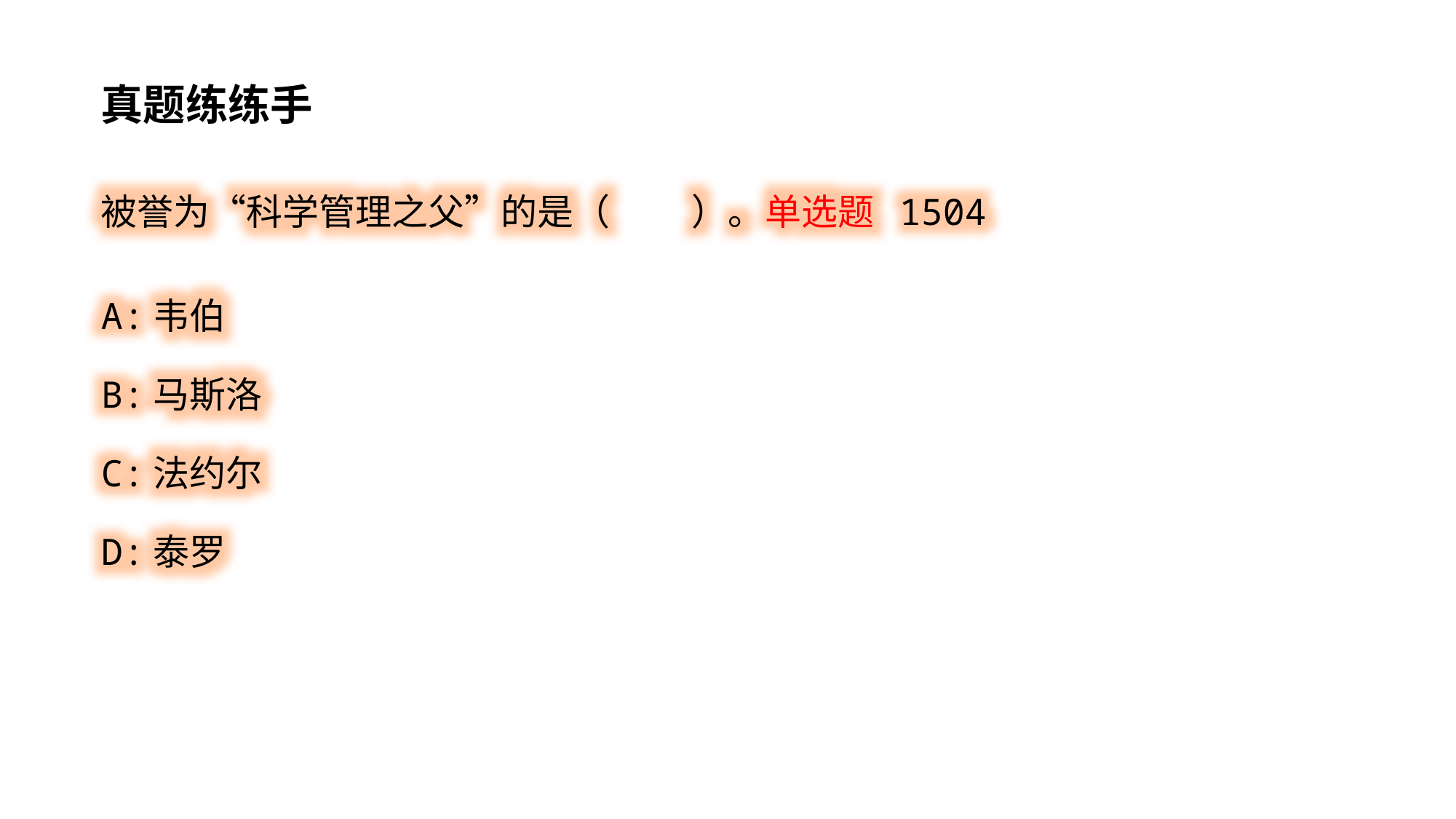

真题练练手
被誉为“科学管理之父”的是（          ）。单选题  1504

A:韦伯

B:马斯洛

C:法约尔

D:泰罗